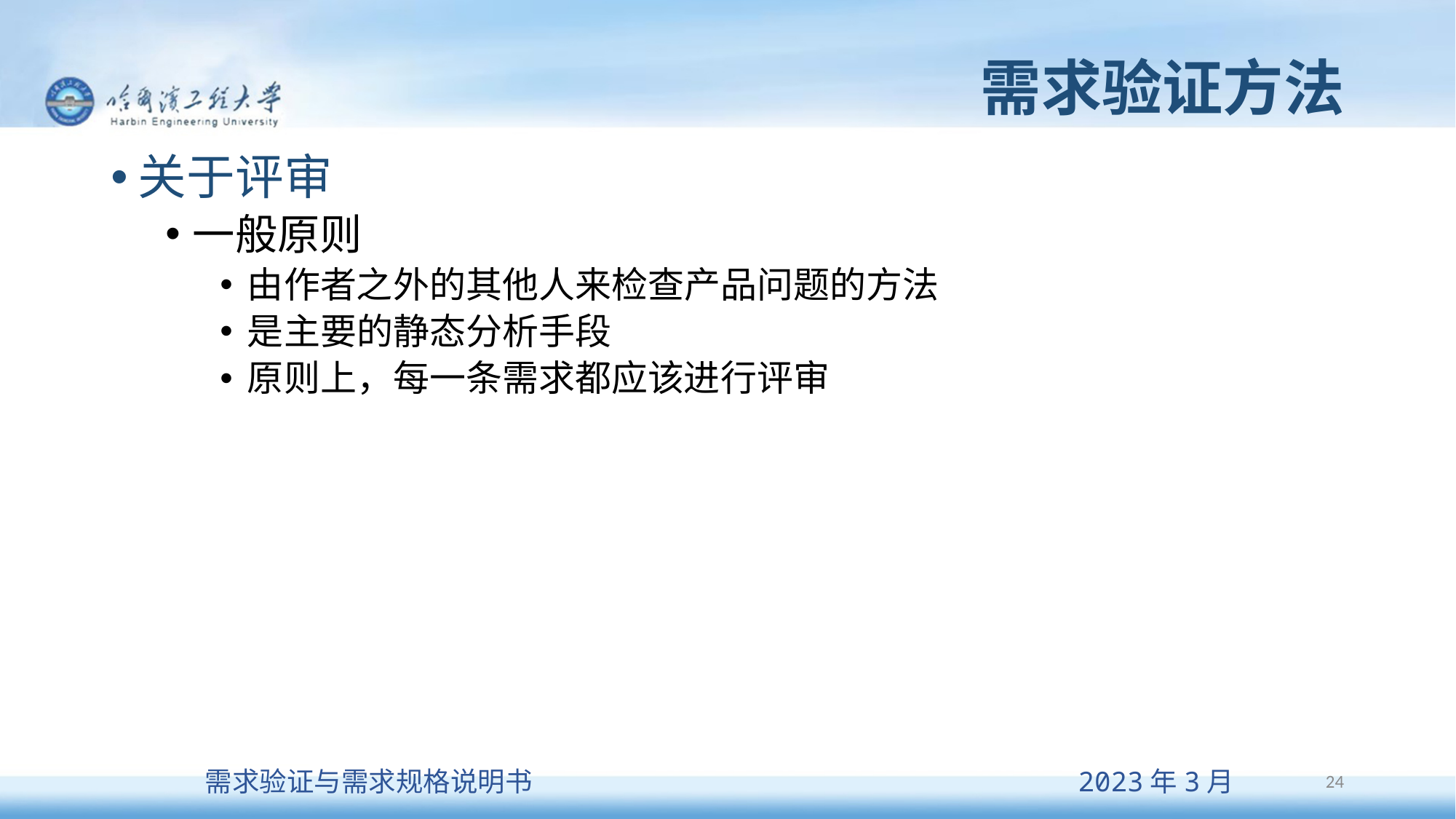

# 需求验证方法
关于评审
一般原则
由作者之外的其他人来检查产品问题的方法
是主要的静态分析手段
原则上，每一条需求都应该进行评审
24